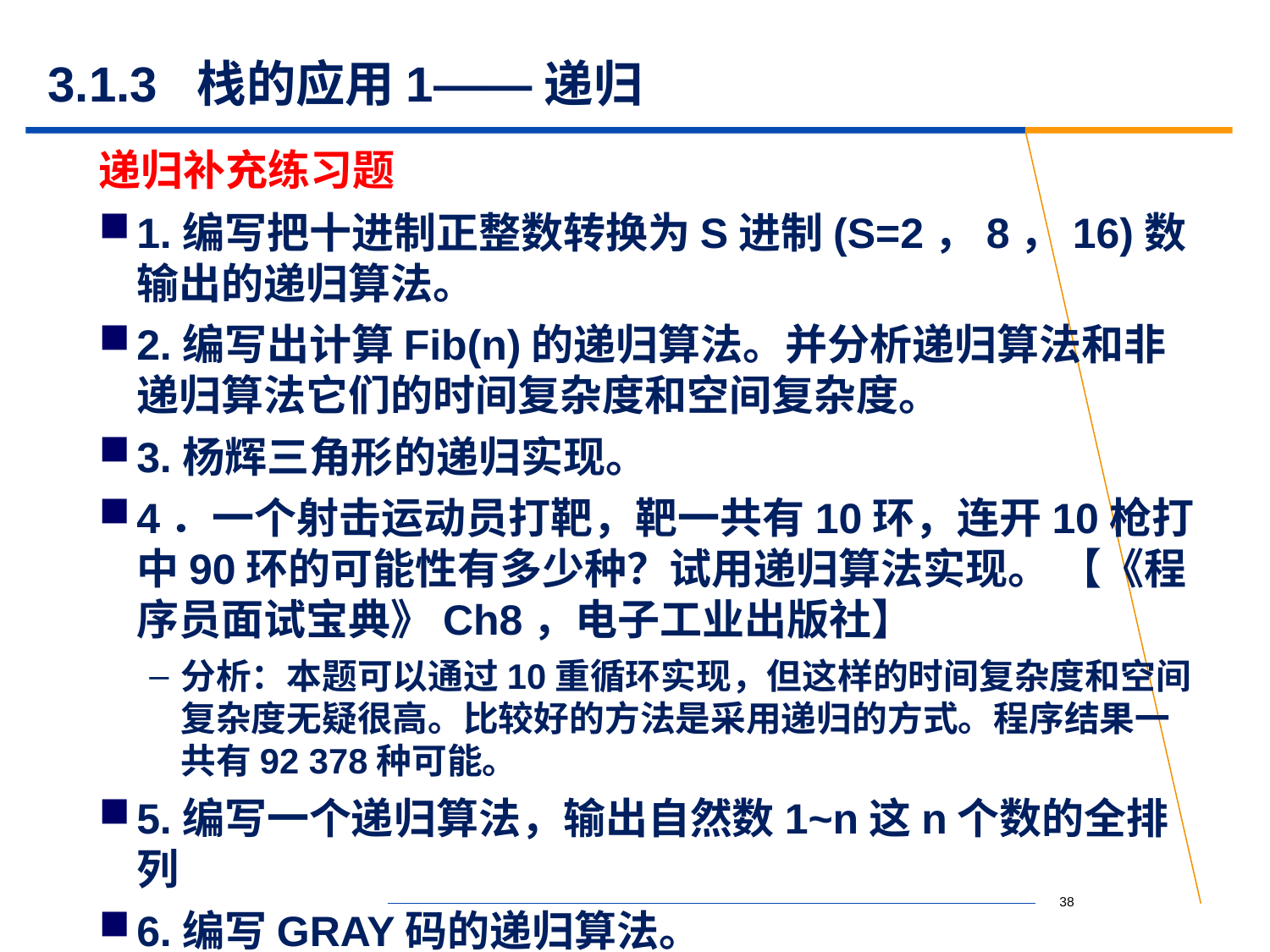

# 3.1.3  栈的应用1——递归
递归补充练习题
1.编写把十进制正整数转换为S进制(S=2，8，16)数输出的递归算法。
2.编写出计算Fib(n)的递归算法。并分析递归算法和非递归算法它们的时间复杂度和空间复杂度。
3.杨辉三角形的递归实现。
4．一个射击运动员打靶，靶一共有10环，连开10枪打中90环的可能性有多少种？试用递归算法实现。 【《程序员面试宝典》Ch8，电子工业出版社】
分析：本题可以通过10重循环实现，但这样的时间复杂度和空间复杂度无疑很高。比较好的方法是采用递归的方式。程序结果一共有92 378种可能。
5.编写一个递归算法，输出自然数1~n这n个数的全排列
6.编写GRAY码的递归算法。